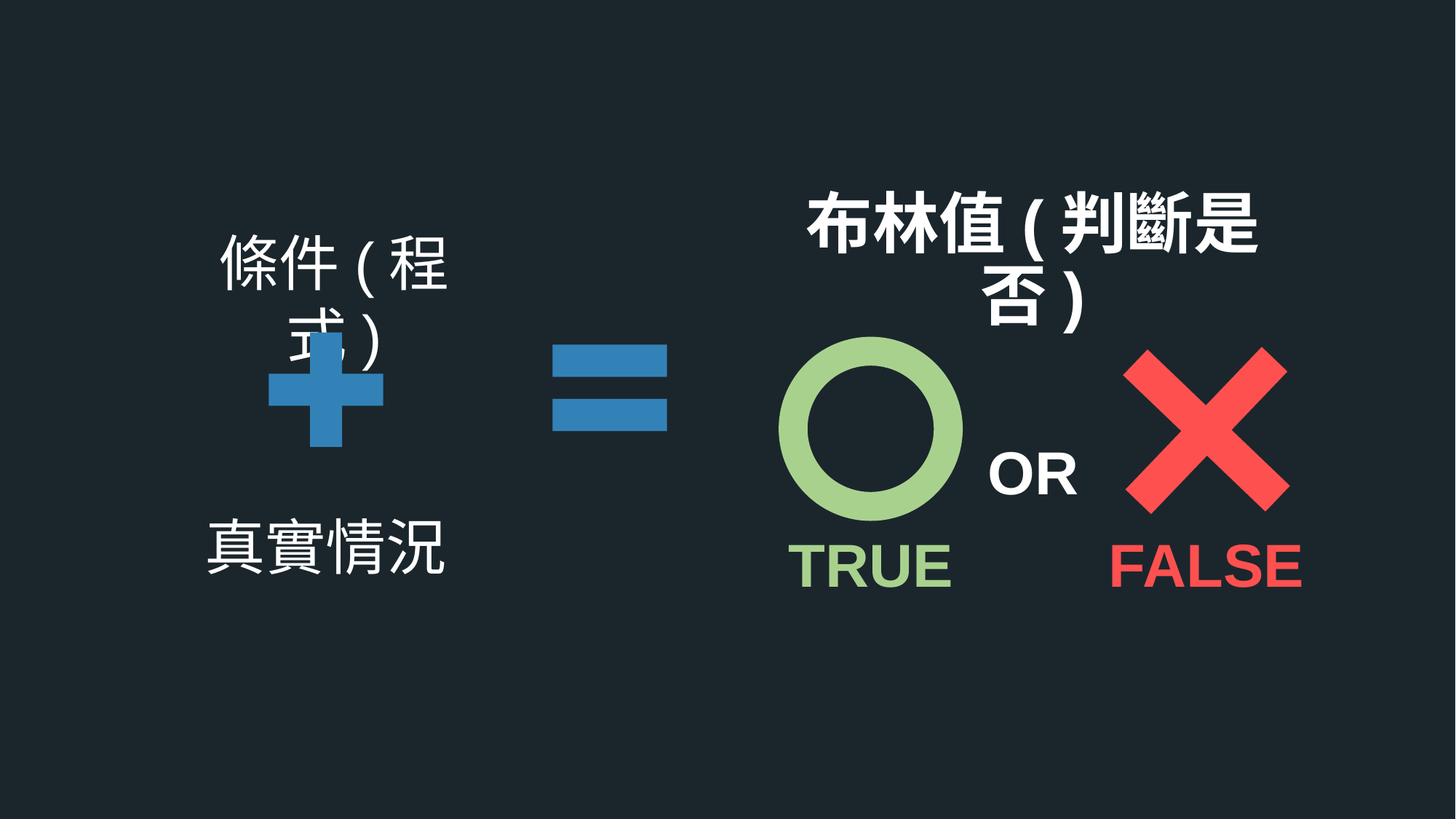

# 布林值(判斷是否)
條件(程式)

FALSE

TRUE

OR
真實情況